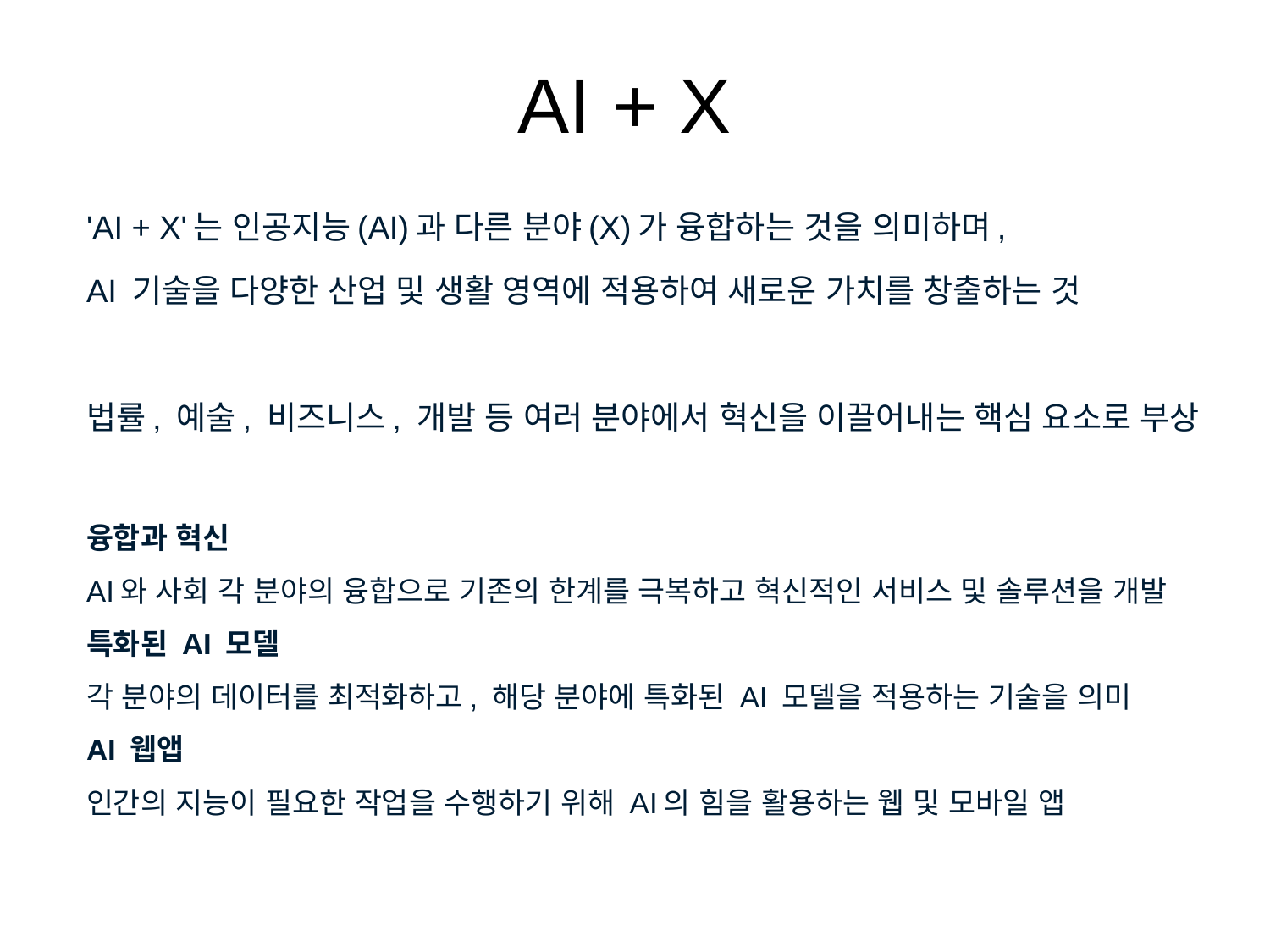

# AI + X
'AI + X'는 인공지능(AI)과 다른 분야(X)가 융합하는 것을 의미하며,
AI 기술을 다양한 산업 및 생활 영역에 적용하여 새로운 가치를 창출하는 것

법률, 예술, 비즈니스, 개발 등 여러 분야에서 혁신을 이끌어내는 핵심 요소로 부상

융합과 혁신
AI와 사회 각 분야의 융합으로 기존의 한계를 극복하고 혁신적인 서비스 및 솔루션을 개발
특화된 AI 모델
각 분야의 데이터를 최적화하고, 해당 분야에 특화된 AI 모델을 적용하는 기술을 의미
AI 웹앱
인간의 지능이 필요한 작업을 수행하기 위해 AI의 힘을 활용하는 웹 및 모바일 앱